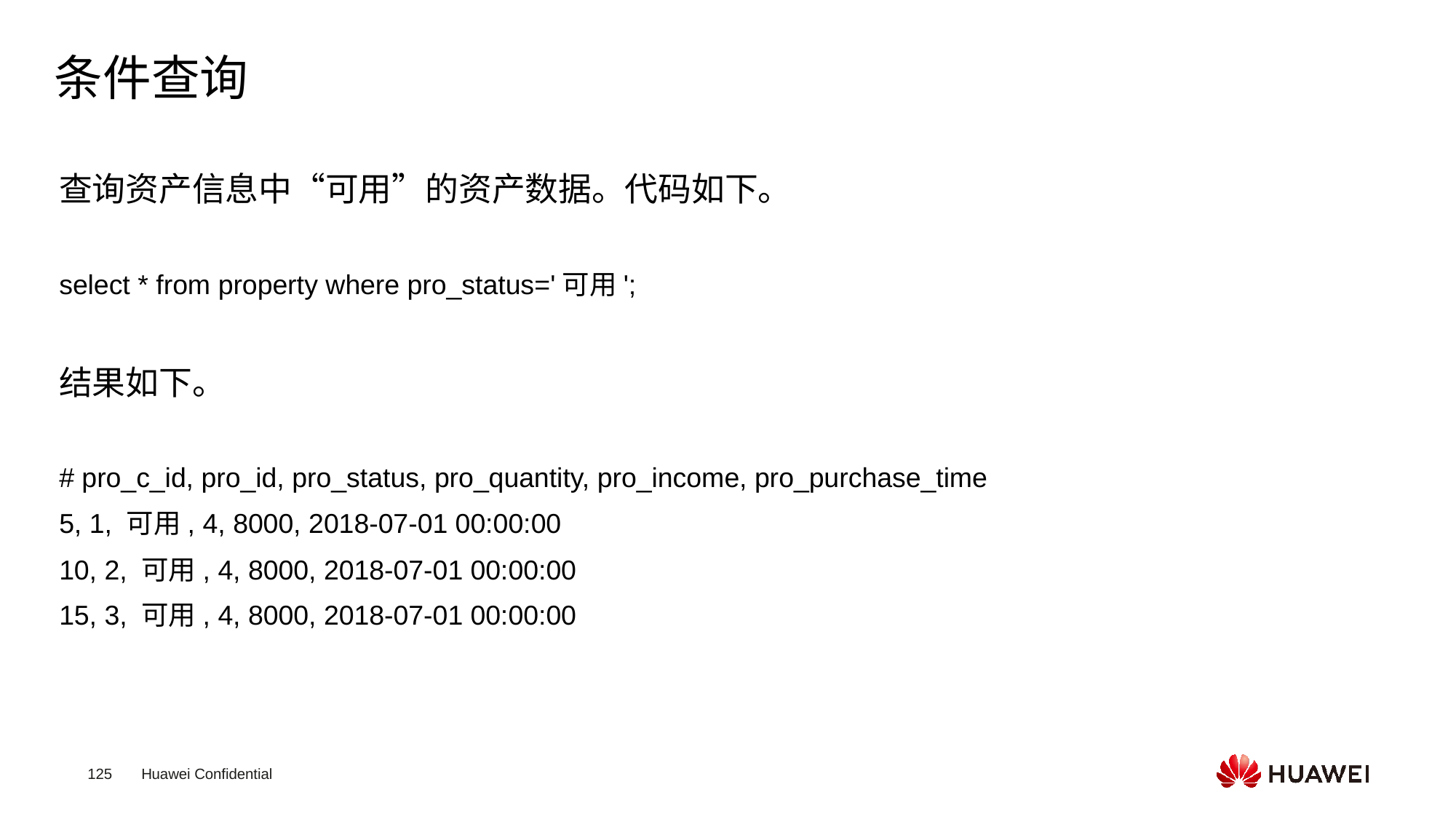

# 条件查询
查询资产信息中“可用”的资产数据。代码如下。

select * from property where pro_status='可用';

结果如下。

# pro_c_id, pro_id, pro_status, pro_quantity, pro_income, pro_purchase_time
5, 1, 可用, 4, 8000, 2018-07-01 00:00:00
10, 2, 可用, 4, 8000, 2018-07-01 00:00:00
15, 3, 可用, 4, 8000, 2018-07-01 00:00:00
Text
Text
Text
Text
Text
Text
Text
Text
Text
Text
Text
Text
Text
Text
Text
Text
Text
Text
Text
Text
Text
Text
Text
Text
Text
Text
Text
Text
Text
Text
Text
Text
Text
Text
Text
Text
Text
Text
Text
Text
Text
Text
Text
Text
Text
Text